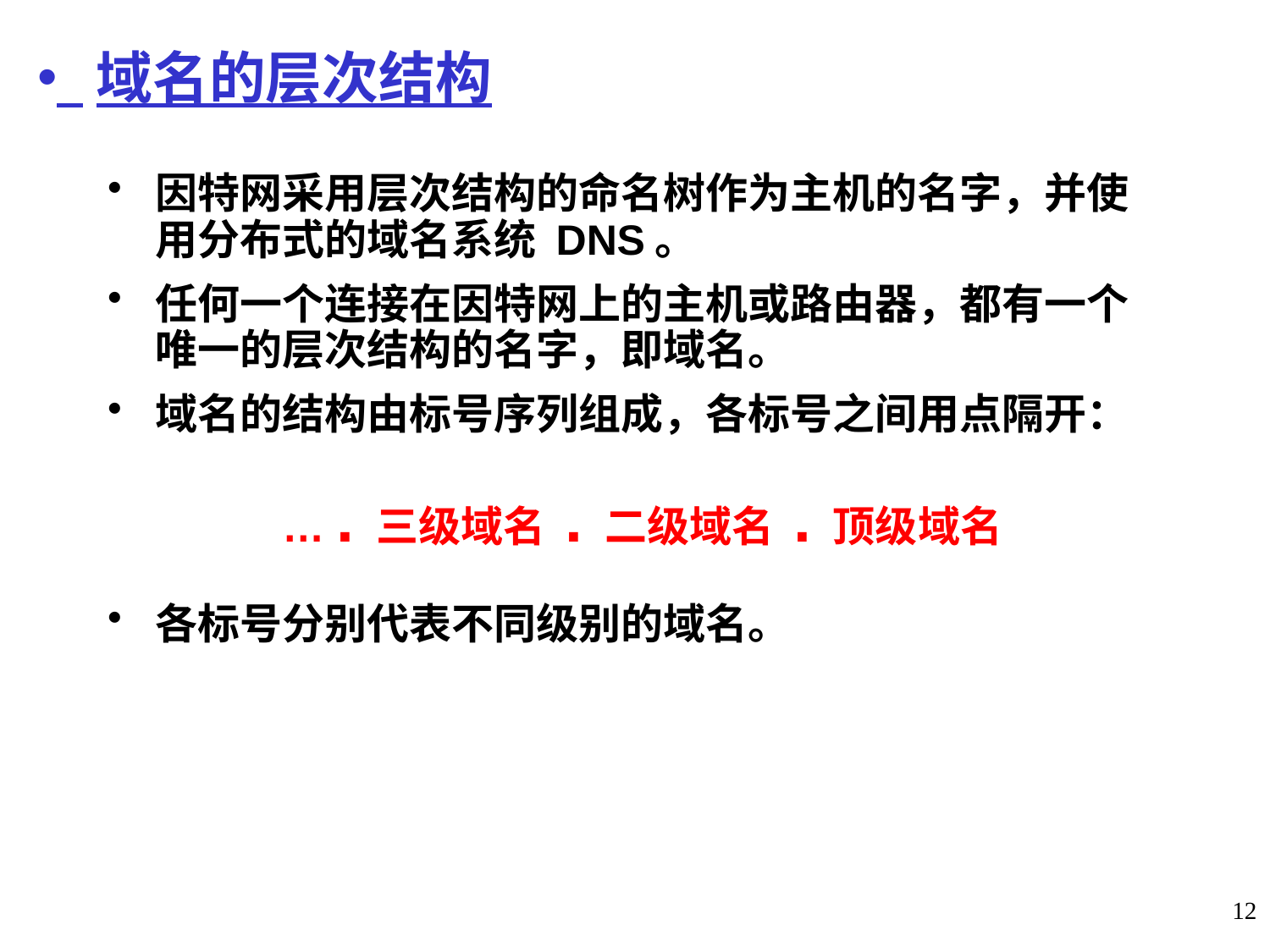

域名的层次结构
因特网采用层次结构的命名树作为主机的名字，并使用分布式的域名系统 DNS。
任何一个连接在因特网上的主机或路由器，都有一个唯一的层次结构的名字，即域名。
域名的结构由标号序列组成，各标号之间用点隔开：
      	… . 三级域名 . 二级域名 . 顶级域名
各标号分别代表不同级别的域名。
12